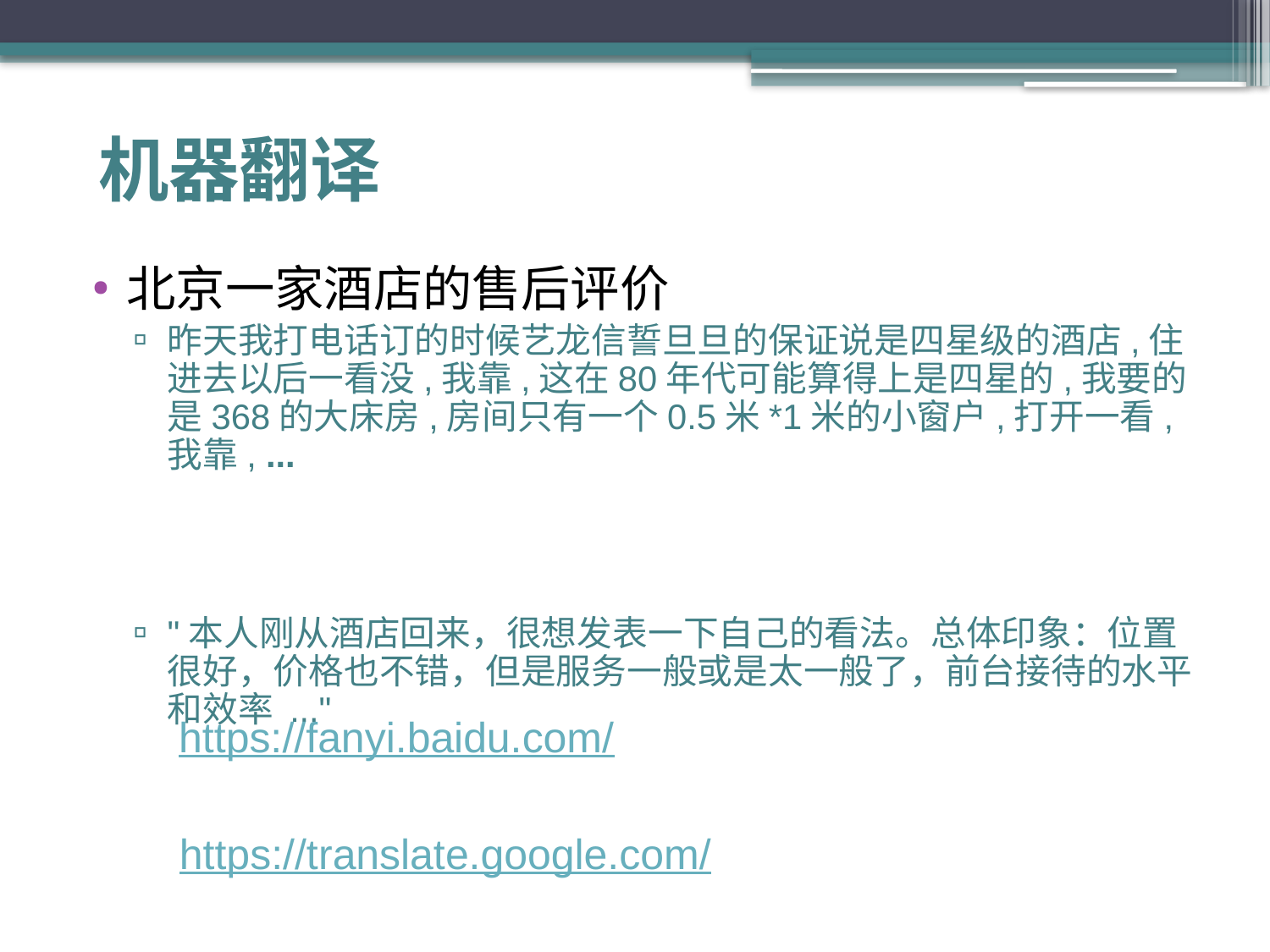

# 机器翻译

北京一家酒店的售后评价
昨天我打电话订的时候艺龙信誓旦旦的保证说是四星级的酒店,住进去以后一看没,我靠,这在80年代可能算得上是四星的,我要的是368的大床房,房间只有一个0.5米*1米的小窗户,打开一看,我靠, ...‎

"本人刚从酒店回来，很想发表一下自己的看法。总体印象：位置很好，价格也不错，但是服务一般或是太一般了，前台接待的水平和效率 ..."
https://fanyi.baidu.com/
https://translate.google.com/